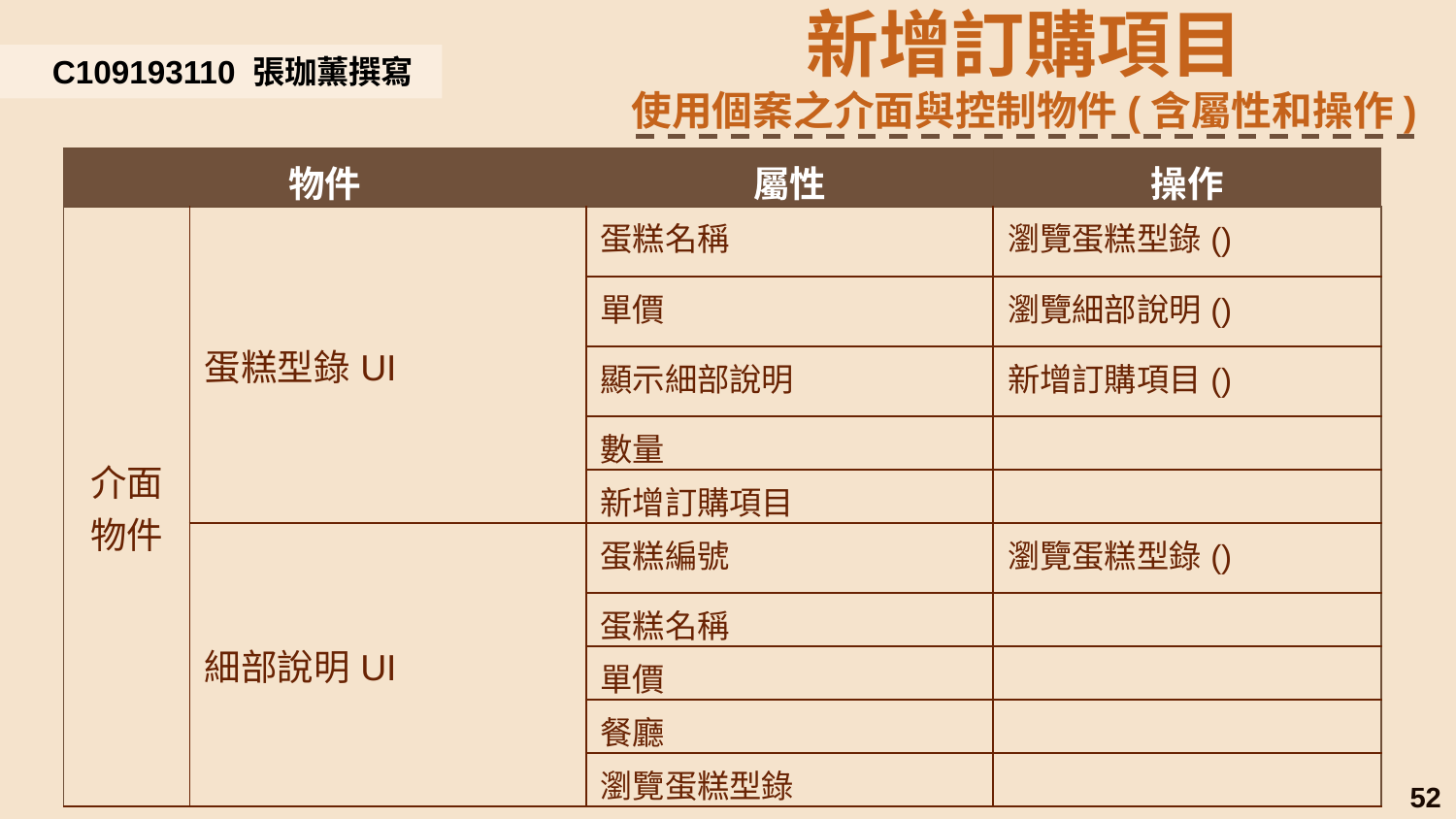

新增訂購項目
使用個案之介面與控制物件(含屬性和操作)

C109193110 張珈薰撰寫
| 物件 |  | 屬性 | 操作 |
| --- | --- | --- | --- |
| 介面物件 | 蛋糕型錄UI | 蛋糕名稱 | 瀏覽蛋糕型錄() |
|  |  | 單價 | 瀏覽細部說明() |
|  |  | 顯示細部說明 | 新增訂購項目() |
|  |  | 數量 |  |
|  |  | 新增訂購項目 |  |
|  | 細部說明UI | 蛋糕編號 | 瀏覽蛋糕型錄() |
|  |  | 蛋糕名稱 |  |
|  |  | 單價 |  |
|  |  | 餐廳 |  |
|  |  | 瀏覽蛋糕型錄 |  |
52